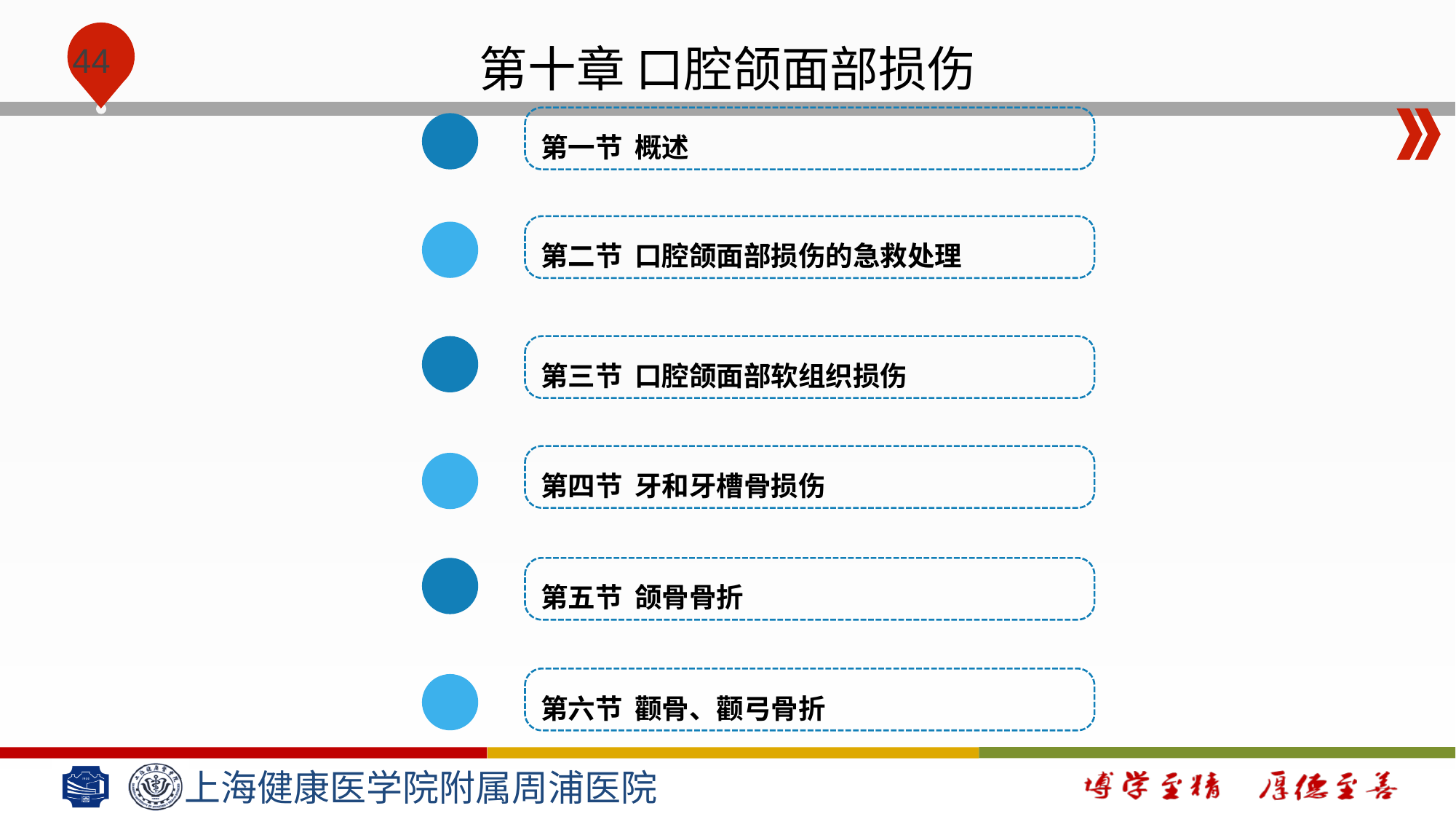

# 第十章 口腔颌面部损伤
第一节  概述

第二节  口腔颌面部损伤的急救处理

第三节  口腔颌面部软组织损伤
第四节  牙和牙槽骨损伤

第五节  颌骨骨折
第六节  颧骨、颧弓骨折